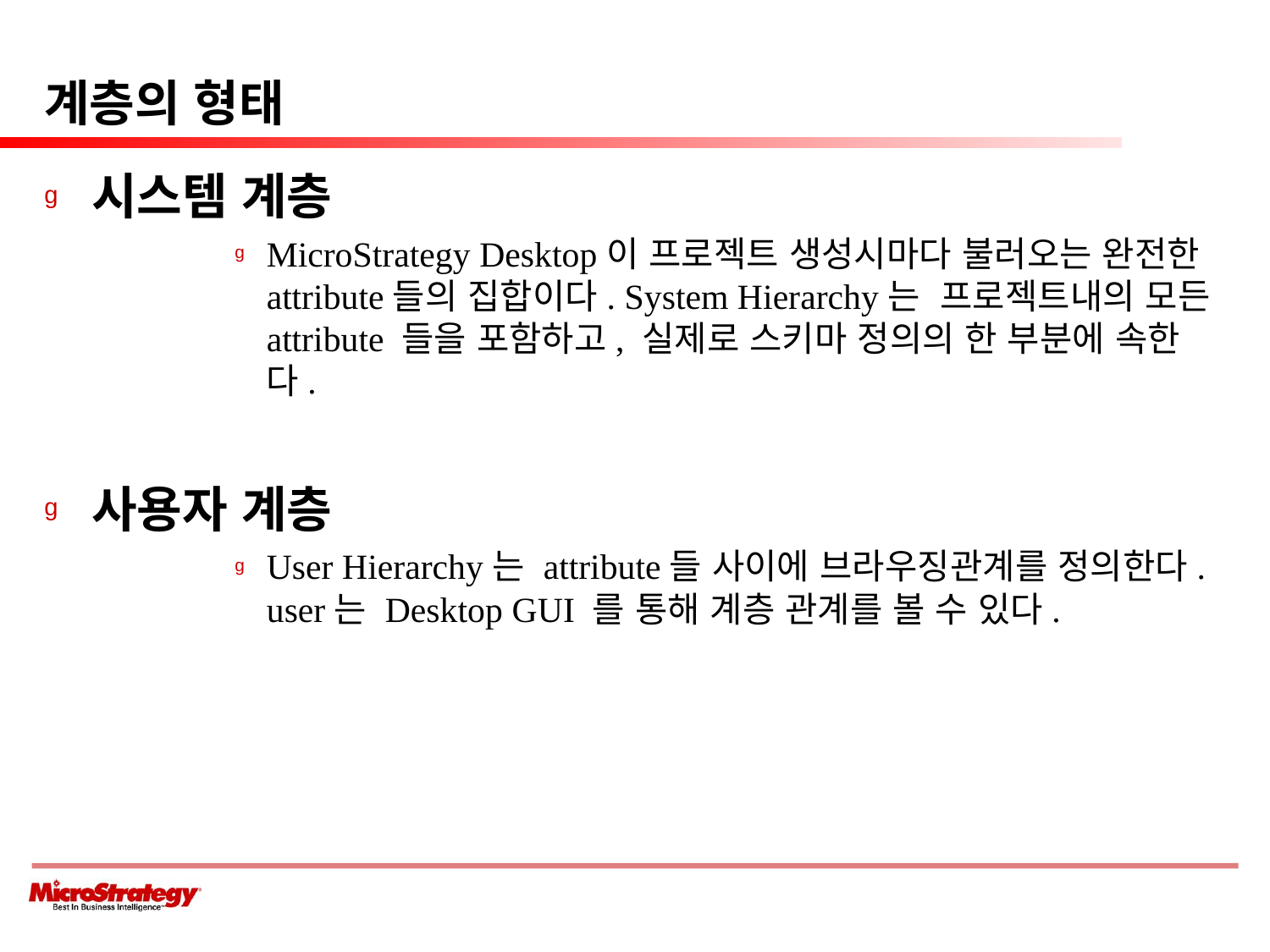

# 계층의 형태
시스템 계층
MicroStrategy Desktop이 프로젝트 생성시마다 불러오는 완전한 attribute들의 집합이다. System Hierarchy는  프로젝트내의 모든 attribute 들을 포함하고, 실제로 스키마 정의의 한 부분에 속한다.

사용자 계층
User Hierarchy는 attribute들 사이에 브라우징관계를 정의한다.  user는 Desktop GUI 를 통해 계층 관계를 볼 수 있다.